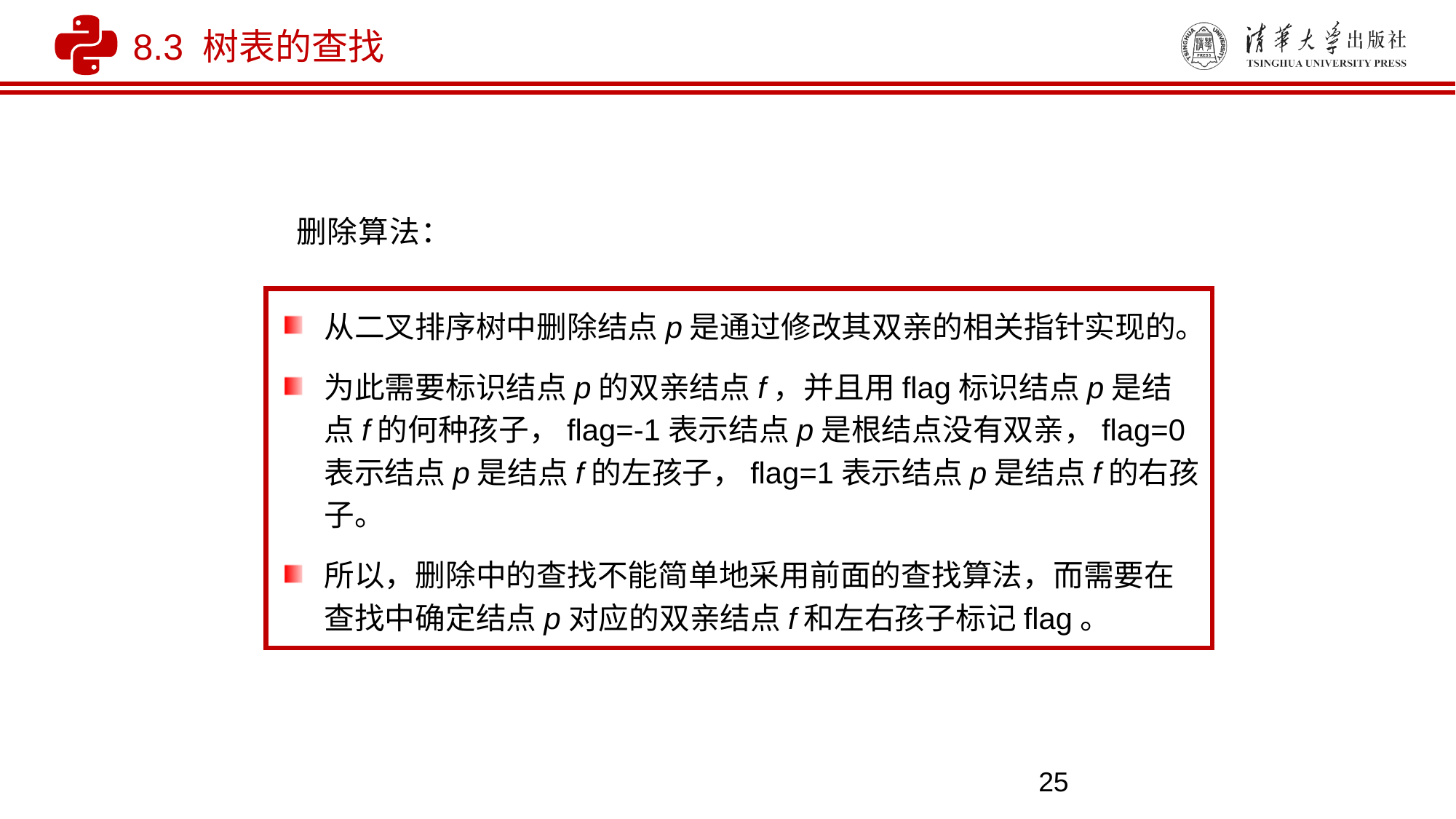

8.3 树表的查找
删除算法：
从二叉排序树中删除结点p是通过修改其双亲的相关指针实现的。
为此需要标识结点p的双亲结点f，并且用flag标识结点p是结点f的何种孩子，flag=-1表示结点p是根结点没有双亲，flag=0表示结点p是结点f的左孩子，flag=1表示结点p是结点f的右孩子。
所以，删除中的查找不能简单地采用前面的查找算法，而需要在查找中确定结点p对应的双亲结点f和左右孩子标记flag。
25